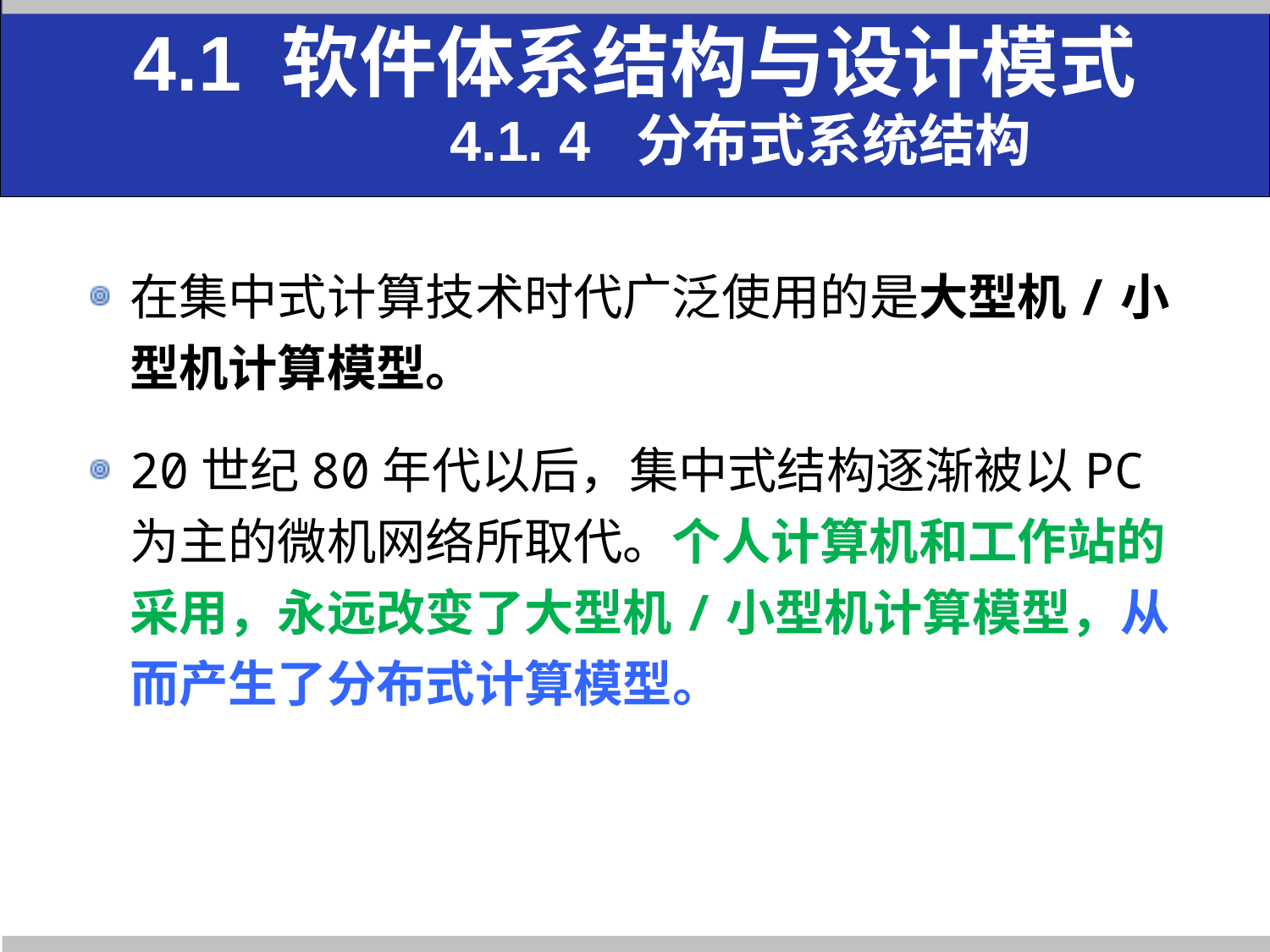

4.1 软件体系结构与设计模式
           4.1. 4  分布式系统结构
在集中式计算技术时代广泛使用的是大型机/小型机计算模型。
20世纪80年代以后，集中式结构逐渐被以PC为主的微机网络所取代。个人计算机和工作站的采用，永远改变了大型机/小型机计算模型，从而产生了分布式计算模型。
416